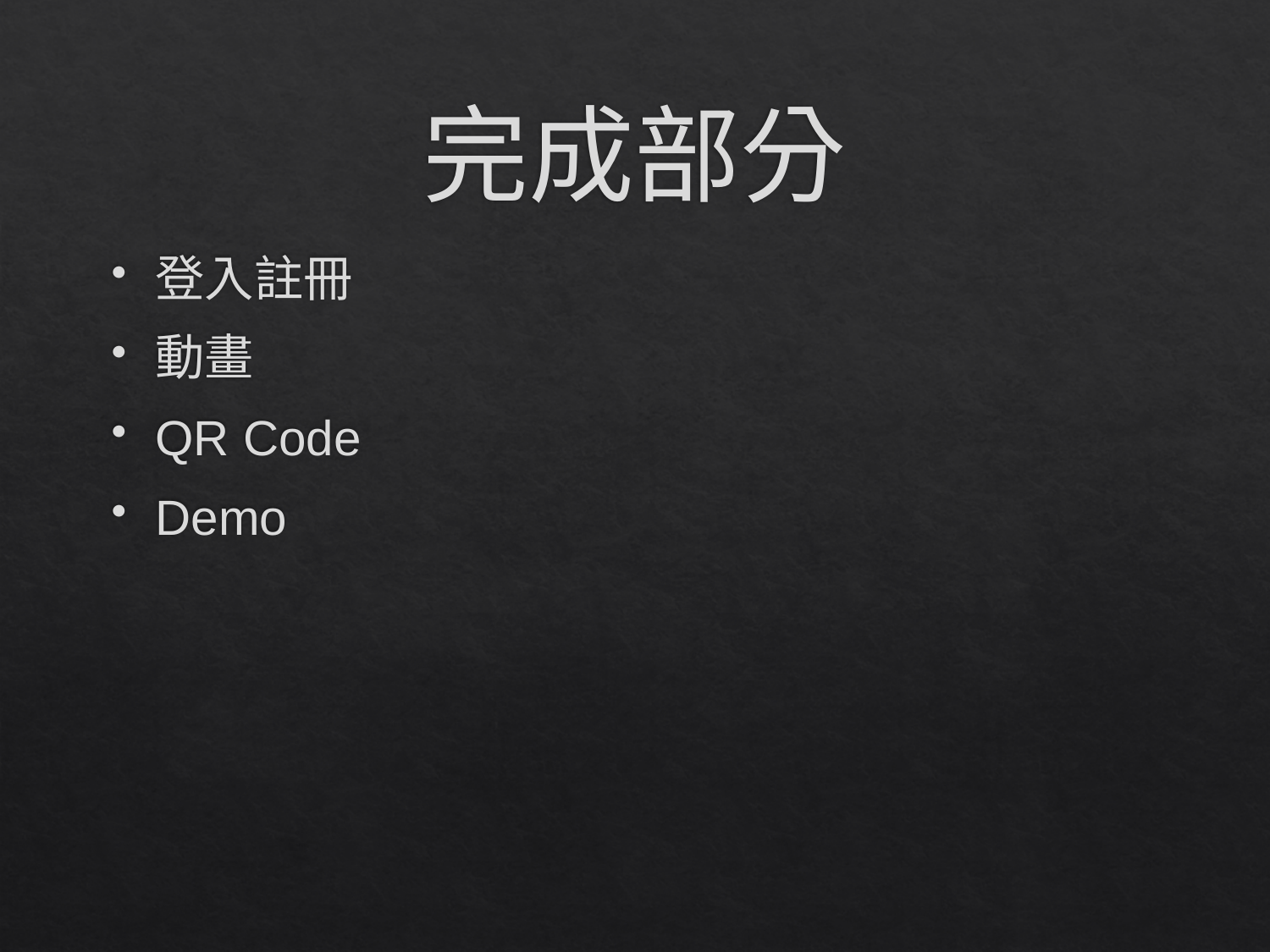

# 完成部分
登入註冊
動畫
QR Code
Demo